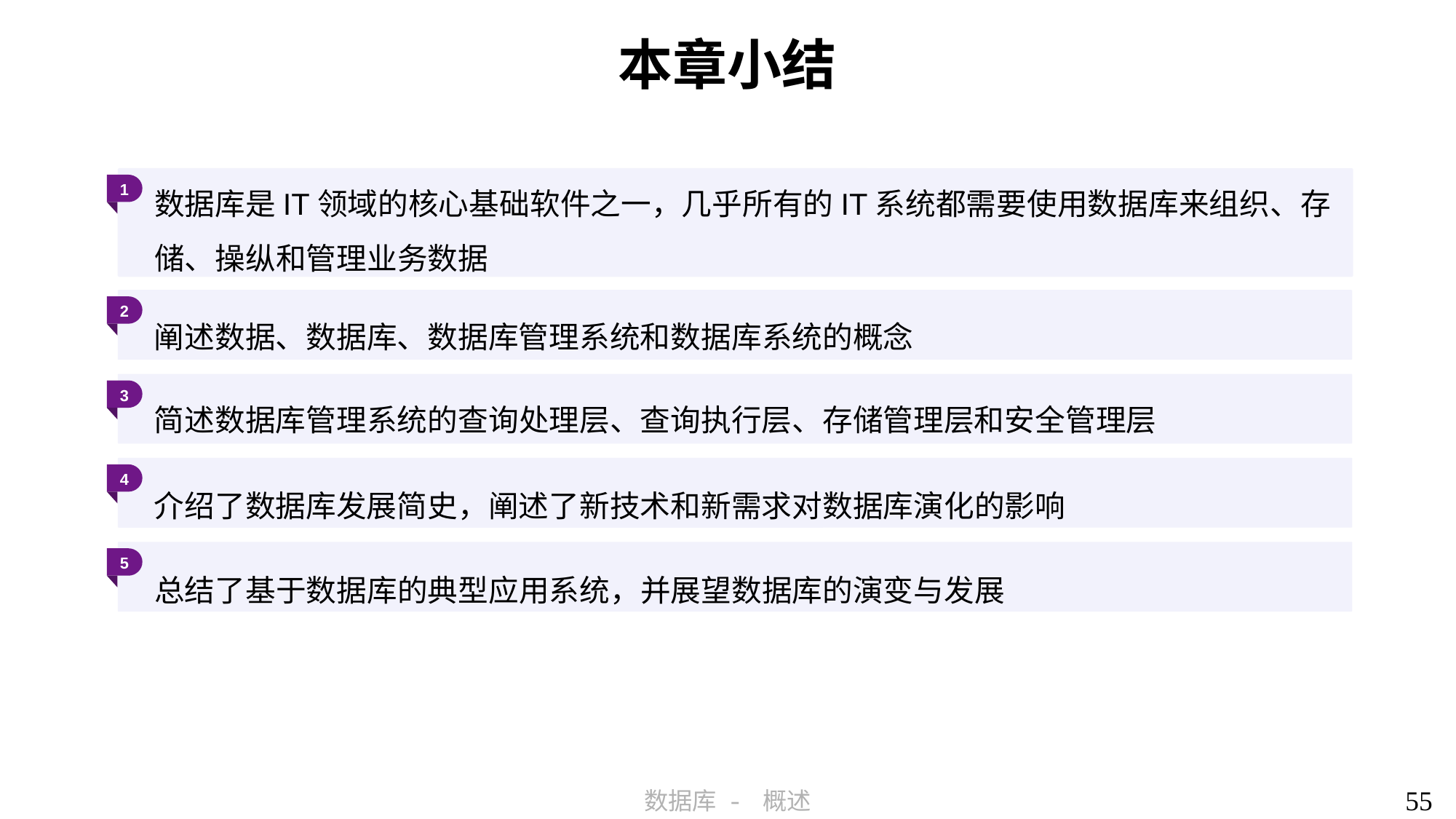

本章小结
数据库是IT领域的核心基础软件之一，几乎所有的IT系统都需要使用数据库来组织、存储、操纵和管理业务数据

1

2

阐述数据、数据库、数据库管理系统和数据库系统的概念

3

简述数据库管理系统的查询处理层、查询执行层、存储管理层和安全管理层

4

介绍了数据库发展简史，阐述了新技术和新需求对数据库演化的影响

5

总结了基于数据库的典型应用系统，并展望数据库的演变与发展
55
数据库 - 概述